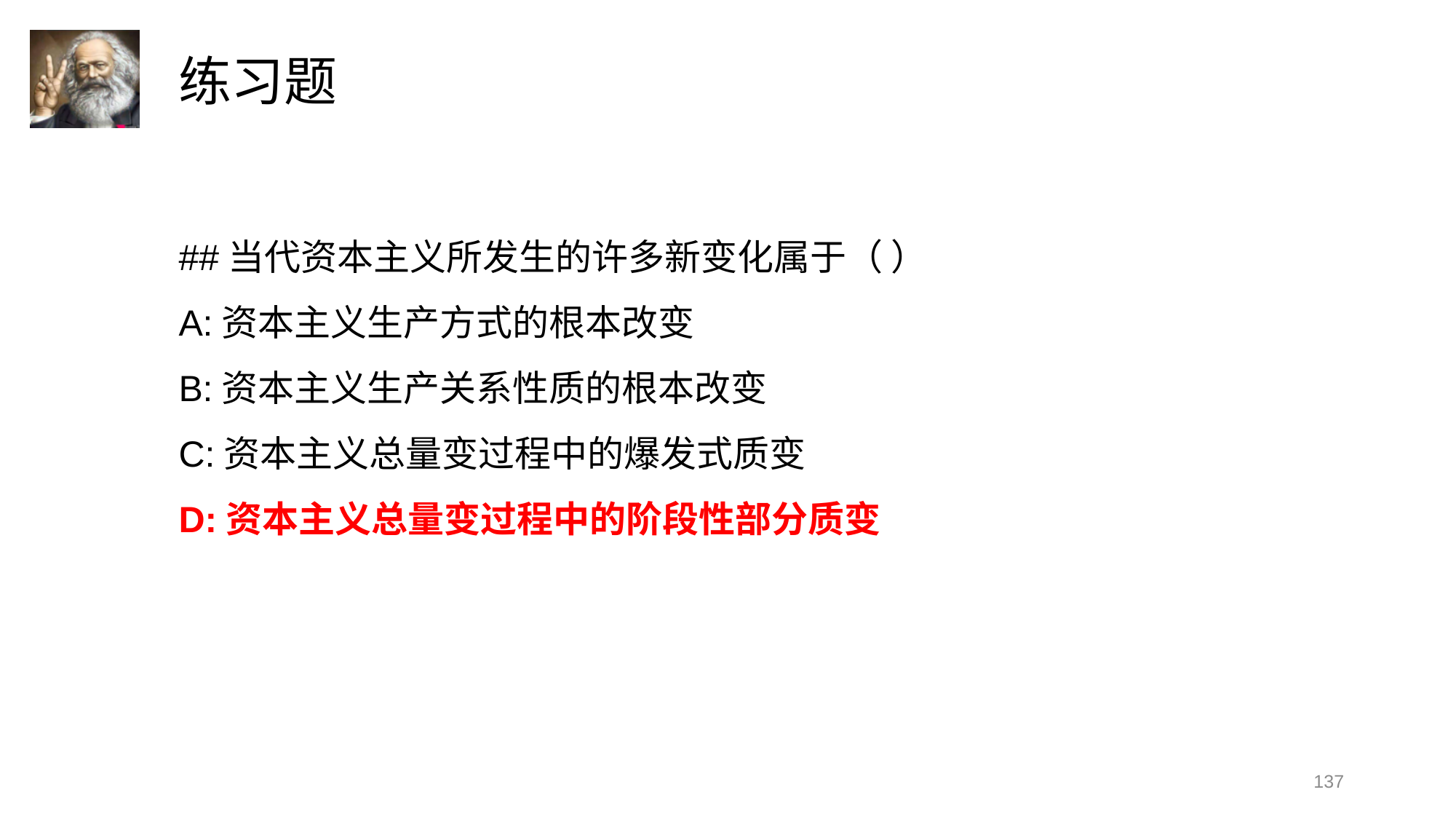

##当代资本主义所发生的许多新变化属于（ ）
A:资本主义生产方式的根本改变
B:资本主义生产关系性质的根本改变
C:资本主义总量变过程中的爆发式质变
D:资本主义总量变过程中的阶段性部分质变
137